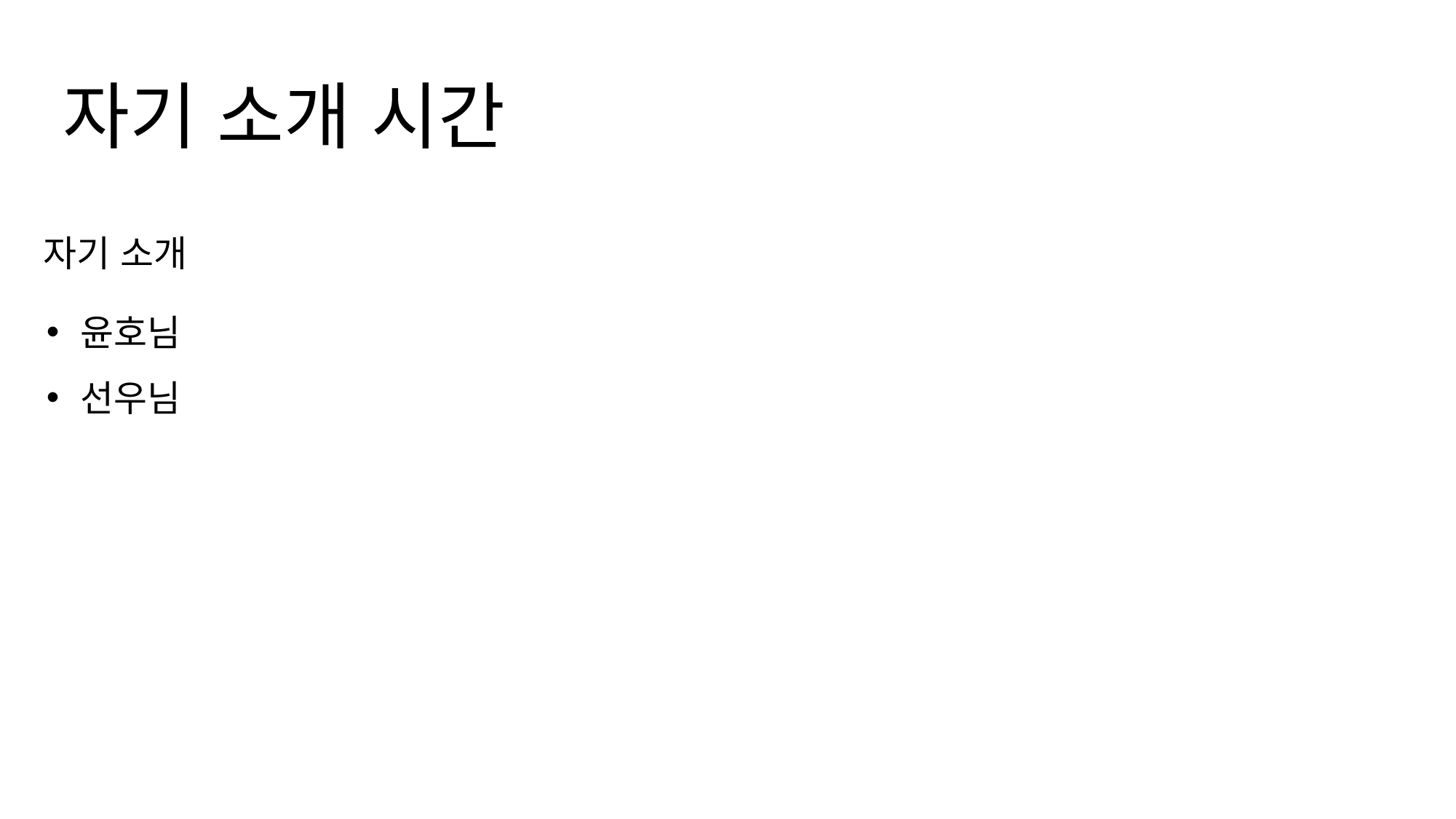

자기 소개 시간
자기 소개
윤호님
선우님